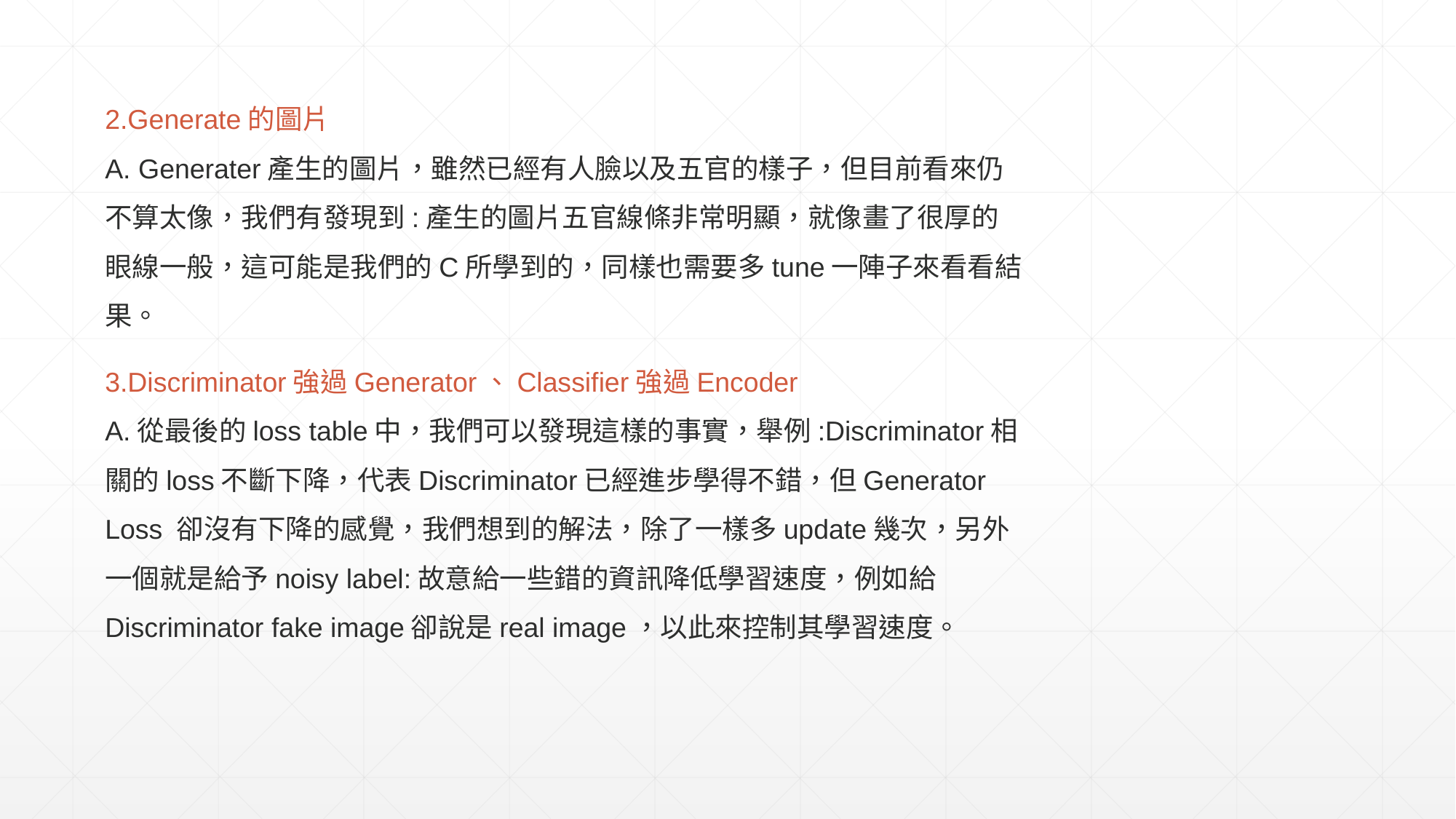

2.Generate的圖片
A. Generater產生的圖片，雖然已經有人臉以及五官的樣子，但目前看來仍不算太像，我們有發現到:產生的圖片五官線條非常明顯，就像畫了很厚的眼線一般，這可能是我們的C所學到的，同樣也需要多tune一陣子來看看結果。
3.Discriminator強過Generator、Classifier強過Encoder
A.從最後的loss table中，我們可以發現這樣的事實，舉例:Discriminator相關的loss不斷下降，代表Discriminator已經進步學得不錯，但Generator Loss 卻沒有下降的感覺，我們想到的解法，除了一樣多update幾次，另外一個就是給予noisy label:故意給一些錯的資訊降低學習速度，例如給Discriminator fake image卻說是real image，以此來控制其學習速度。